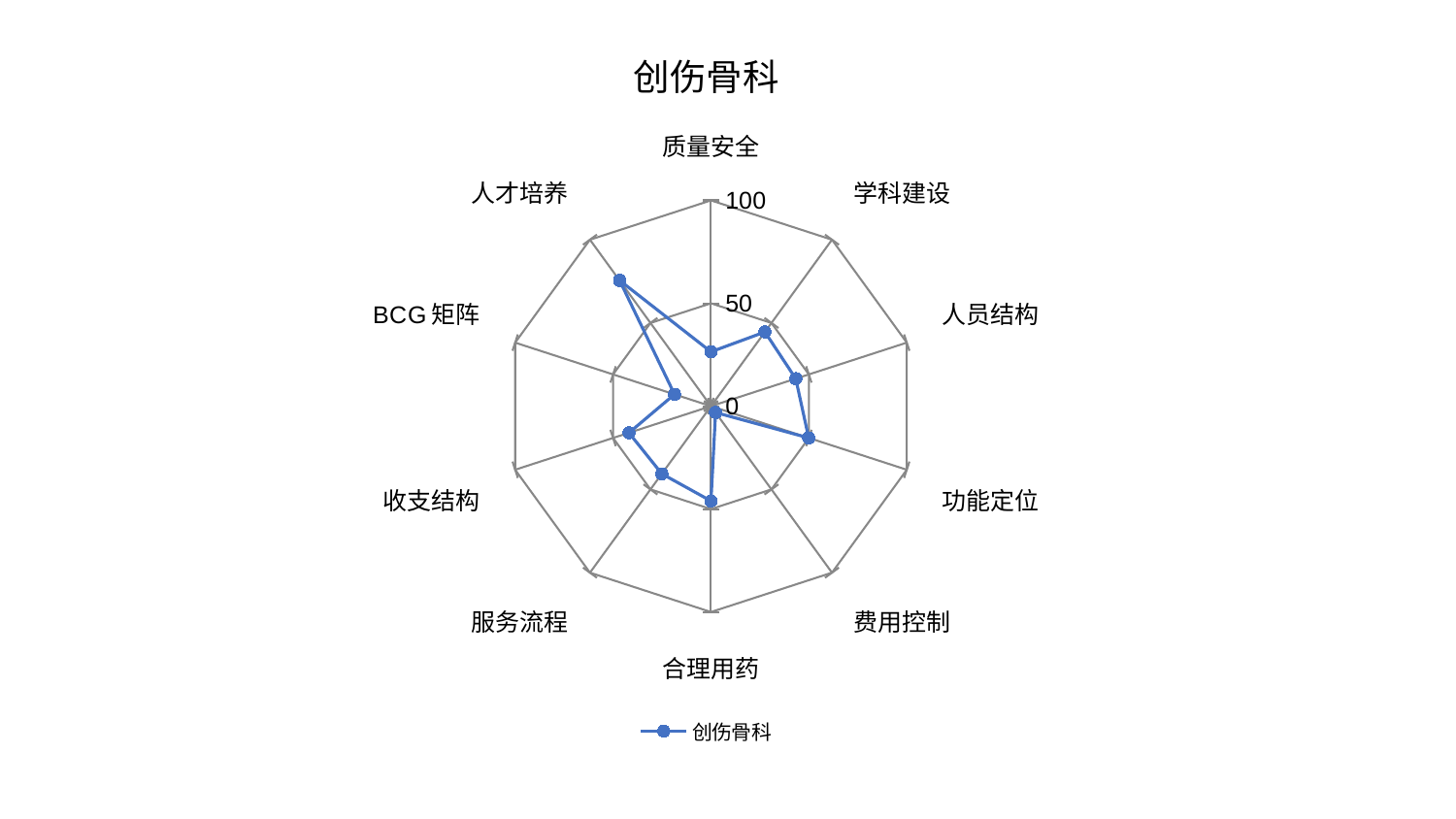

### Chart: 创伤骨科

| Category | 创伤骨科 |
|---|---|
| 质量安全 | 26.428001393995988 |
| 学科建设 | 44.58435909174345 |
| 人员结构 | 43.315078095622276 |
| 功能定位 | 49.91554918128156 |
| 费用控制 | 3.7908860283937917 |
| 合理用药 | 46.059695771164826 |
| 服务流程 | 40.61141141012252 |
| 收支结构 | 41.90467580904558 |
| BCG矩阵 | 18.628853956012577 |
| 人才培养 | 75.54115559502081 |
148